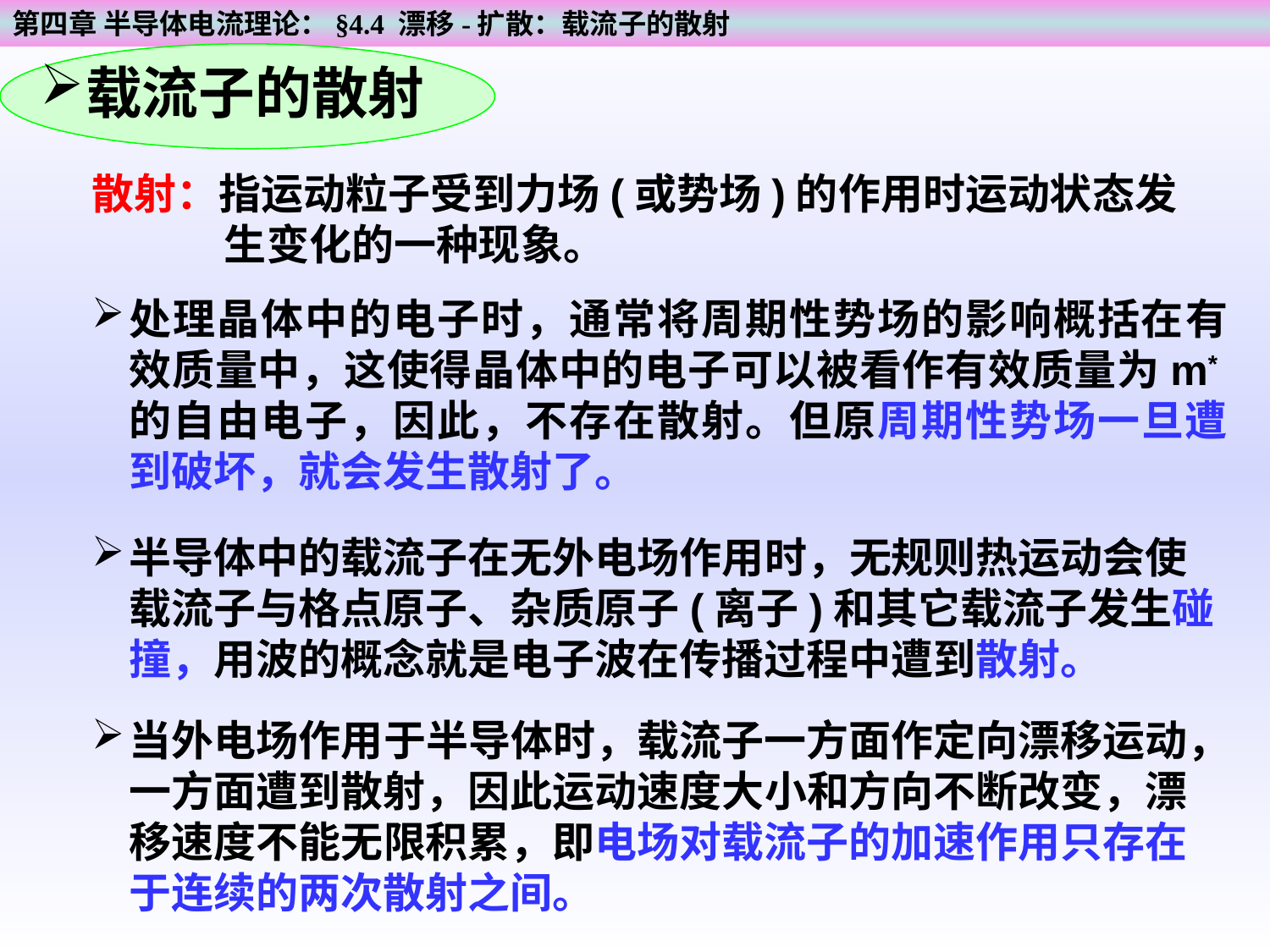

第四章 半导体电流理论：§4.4 漂移-扩散：载流子的散射

载流子的散射
散射：指运动粒子受到力场(或势场)的作用时运动状态发生变化的一种现象。
处理晶体中的电子时，通常将周期性势场的影响概括在有效质量中，这使得晶体中的电子可以被看作有效质量为m*的自由电子，因此，不存在散射。但原周期性势场一旦遭到破坏，就会发生散射了。
半导体中的载流子在无外电场作用时，无规则热运动会使载流子与格点原子、杂质原子(离子)和其它载流子发生碰撞，用波的概念就是电子波在传播过程中遭到散射。
当外电场作用于半导体时，载流子一方面作定向漂移运动，一方面遭到散射，因此运动速度大小和方向不断改变，漂移速度不能无限积累，即电场对载流子的加速作用只存在于连续的两次散射之间。